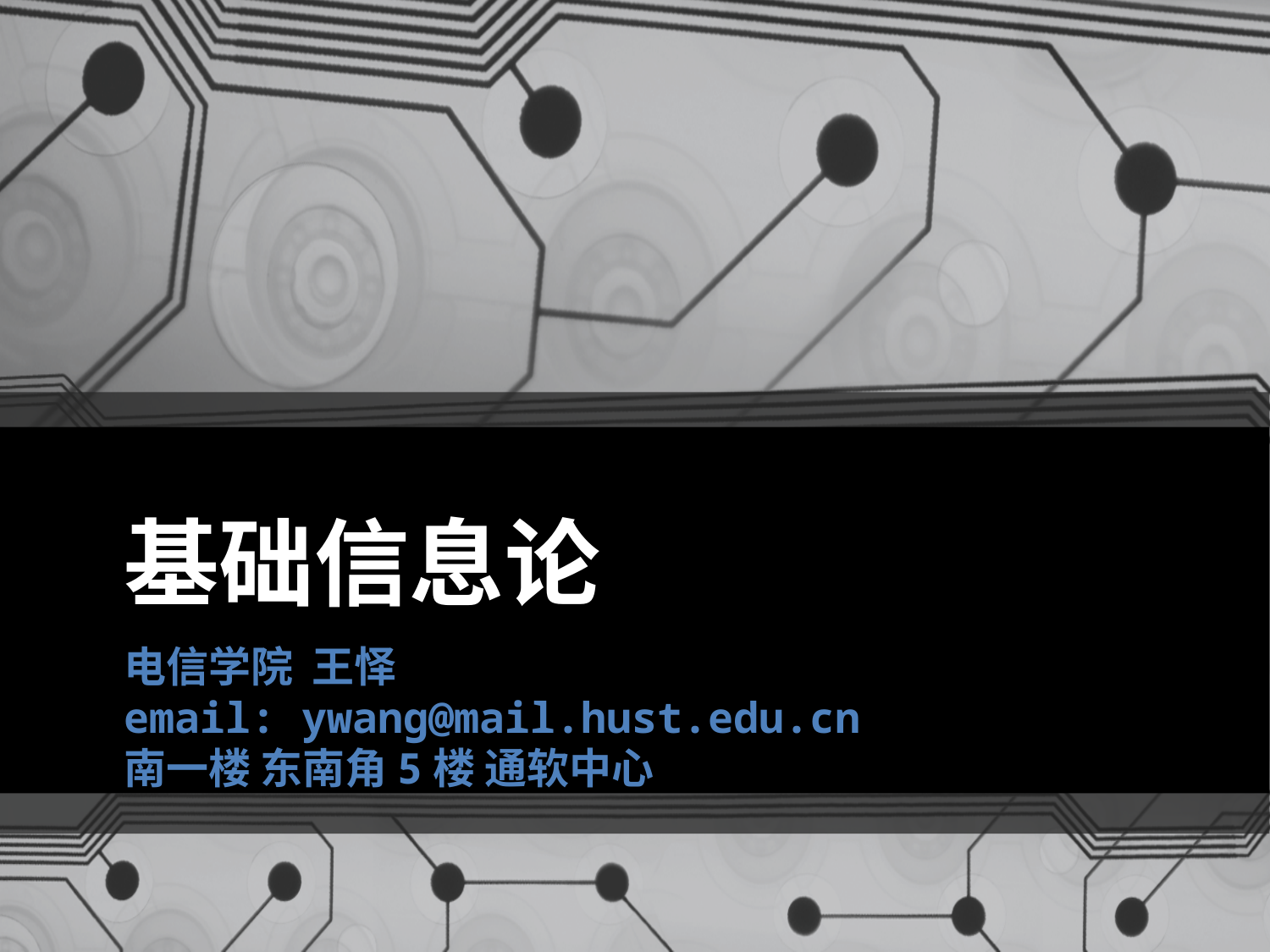

# 基础信息论
电信学院  王怿
email: ywang@mail.hust.edu.cn
南一楼 东南角5楼 通软中心